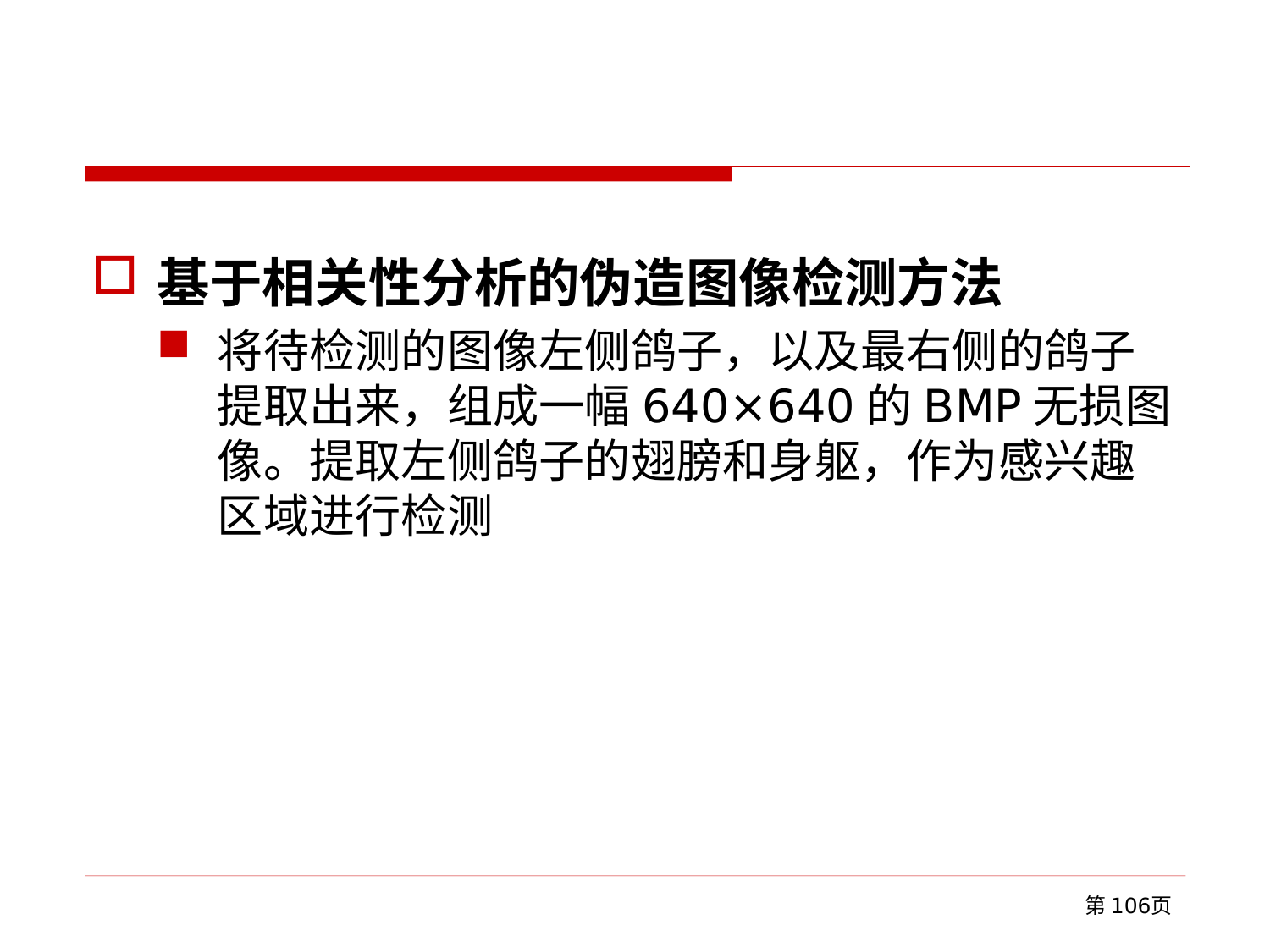

#
基于相关性分析的伪造图像检测方法
将待检测的图像左侧鸽子，以及最右侧的鸽子提取出来，组成一幅640×640的BMP无损图像。提取左侧鸽子的翅膀和身躯，作为感兴趣区域进行检测
106